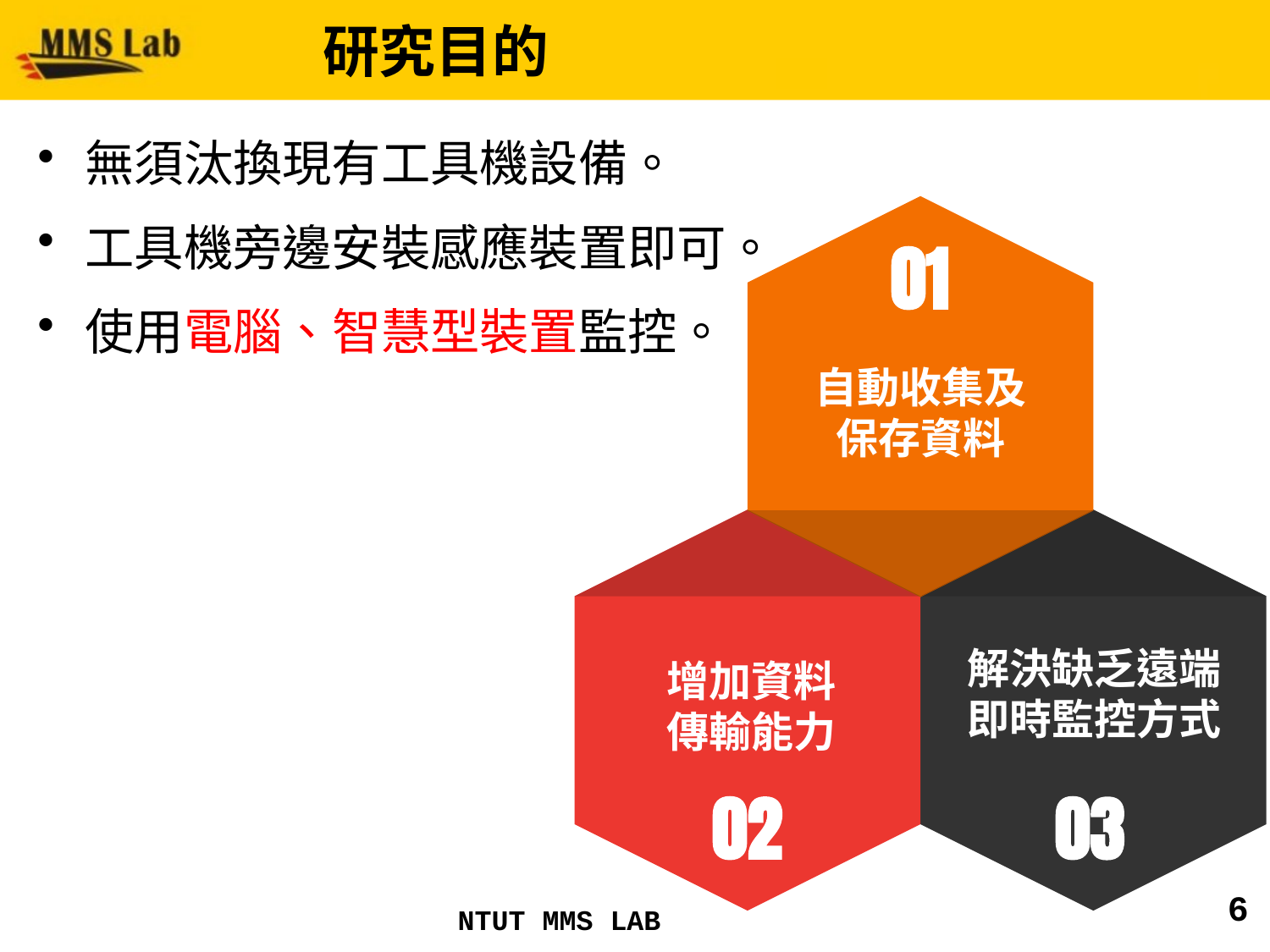

# 研究目的
無須汰換現有工具機設備。
工具機旁邊安裝感應裝置即可。
使用電腦、智慧型裝置監控。

01
自動收集及保存資料

解決缺乏遠端
即時監控方式
增加資料
傳輸能力
02
03
6
NTUT MMS LAB